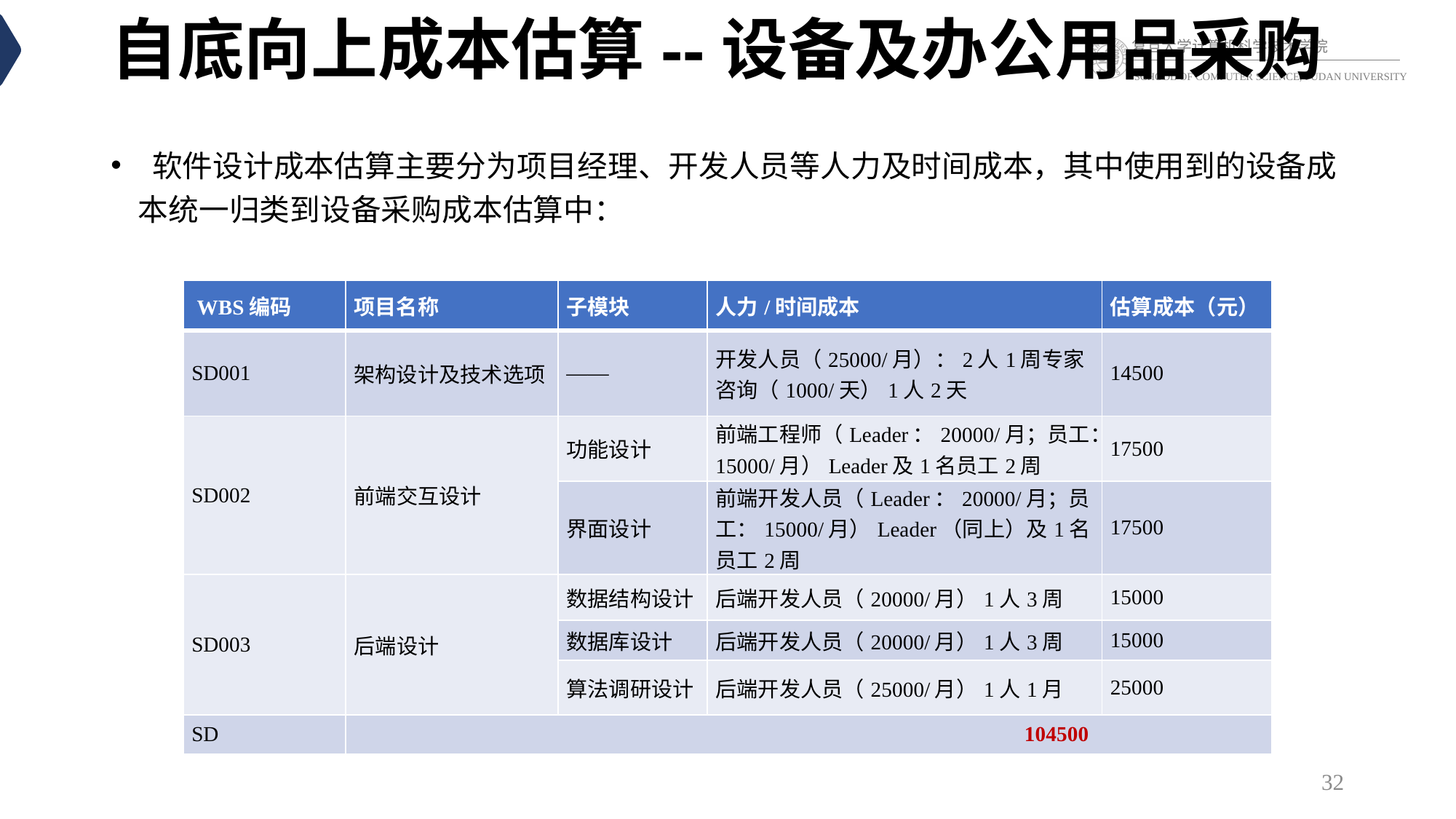

# 自底向上成本估算--设备及办公用品采购
 软件设计成本估算主要分为项目经理、开发人员等人力及时间成本，其中使用到的设备成本统一归类到设备采购成本估算中：
| WBS编码 | 项目名称 | 子模块 | 人力/时间成本 | 估算成本（元） |
| --- | --- | --- | --- | --- |
| SD001 | 架构设计及技术选项 | —— | 开发人员（25000/月）：2人1周专家咨询（1000/天）1人2天 | 14500 |
| SD002 | 前端交互设计 | 功能设计 | 前端工程师（Leader：20000/月；员工：15000/月）Leader及1名员工2周 | 17500 |
|  |  | 界面设计 | 前端开发人员（Leader：20000/月；员工：15000/月）Leader（同上）及1名员工2周 | 17500 |
| SD003 | 后端设计 | 数据结构设计 | 后端开发人员（20000/月）1人3周 | 15000 |
|  |  | 数据库设计 | 后端开发人员（20000/月）1人3周 | 15000 |
|  |  | 算法调研设计 | 后端开发人员（25000/月）1人1月 | 25000 |
| SD | 104500 |  |  |  |
32